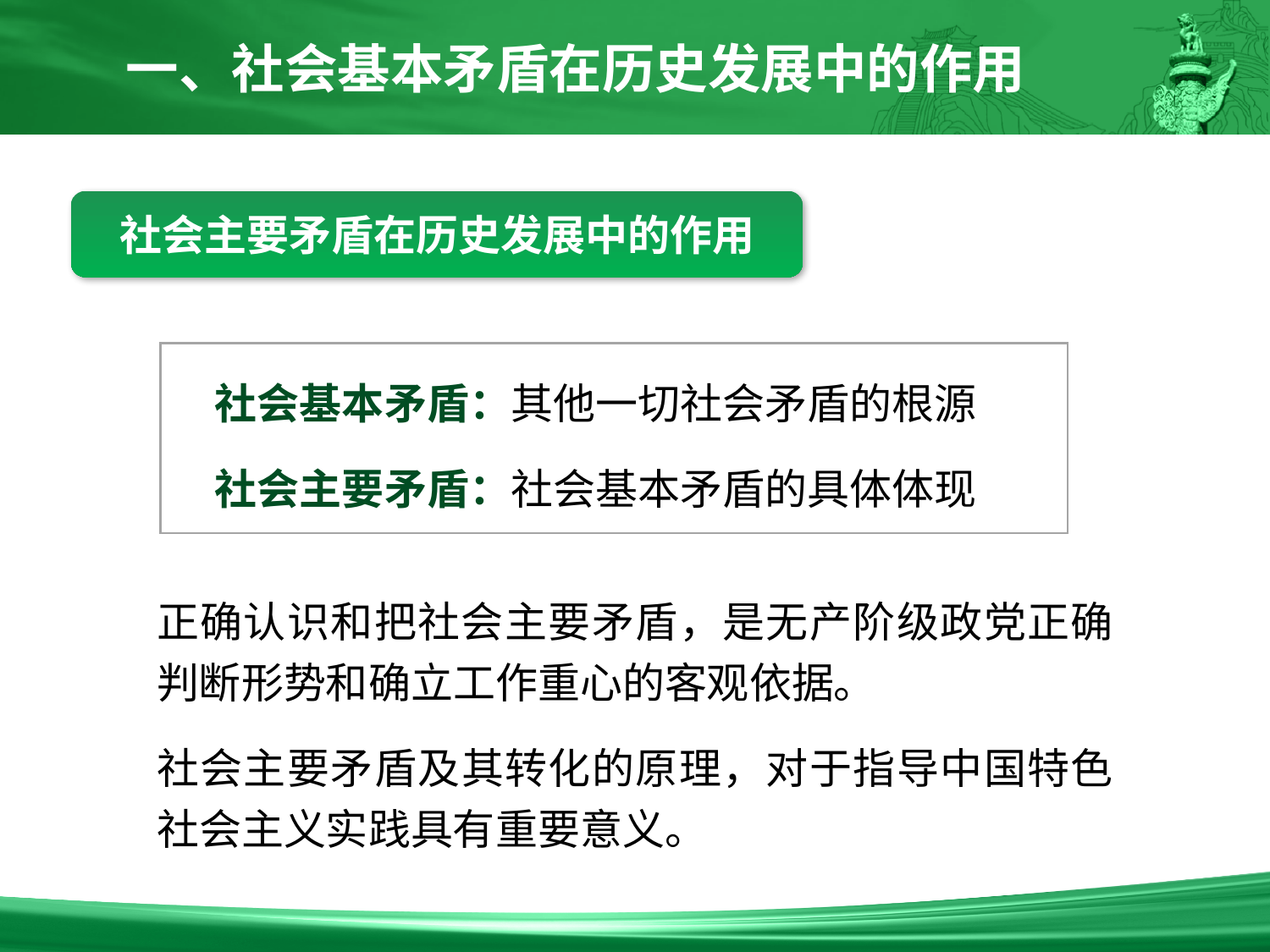

一、社会基本矛盾在历史发展中的作用
社会主要矛盾在历史发展中的作用

社会基本矛盾：其他一切社会矛盾的根源
社会主要矛盾：社会基本矛盾的具体体现
正确认识和把社会主要矛盾，是无产阶级政党正确判断形势和确立工作重心的客观依据。
社会主要矛盾及其转化的原理，对于指导中国特色社会主义实践具有重要意义。